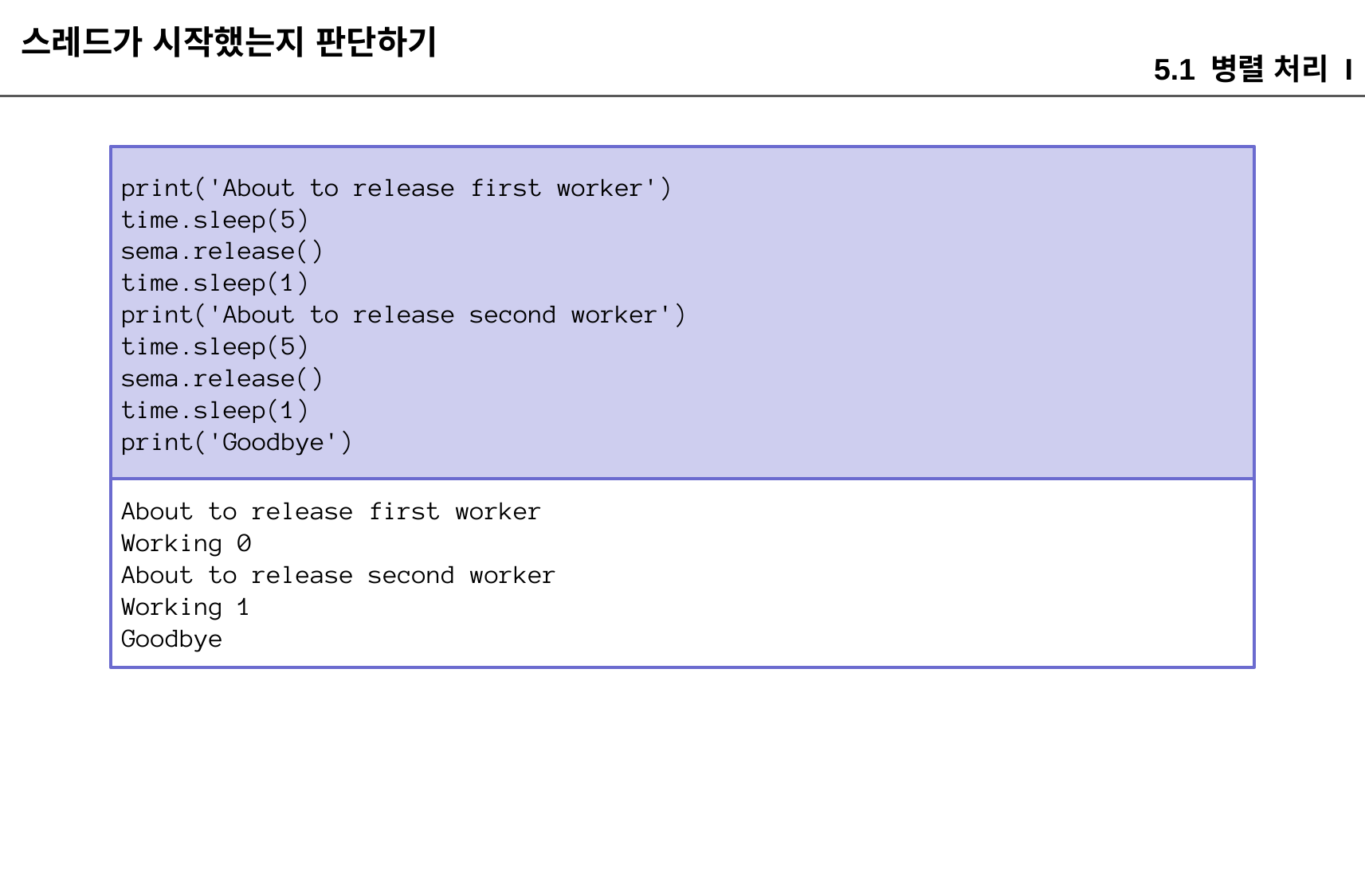

스레드가 시작했는지 판단하기
5.1 병렬 처리 I
print('About to release first worker')
time.sleep(5)
sema.release()
time.sleep(1)
print('About to release second worker')
time.sleep(5)
sema.release()
time.sleep(1)
print('Goodbye')
About to release first worker
Working 0
About to release second worker
Working 1
Goodbye